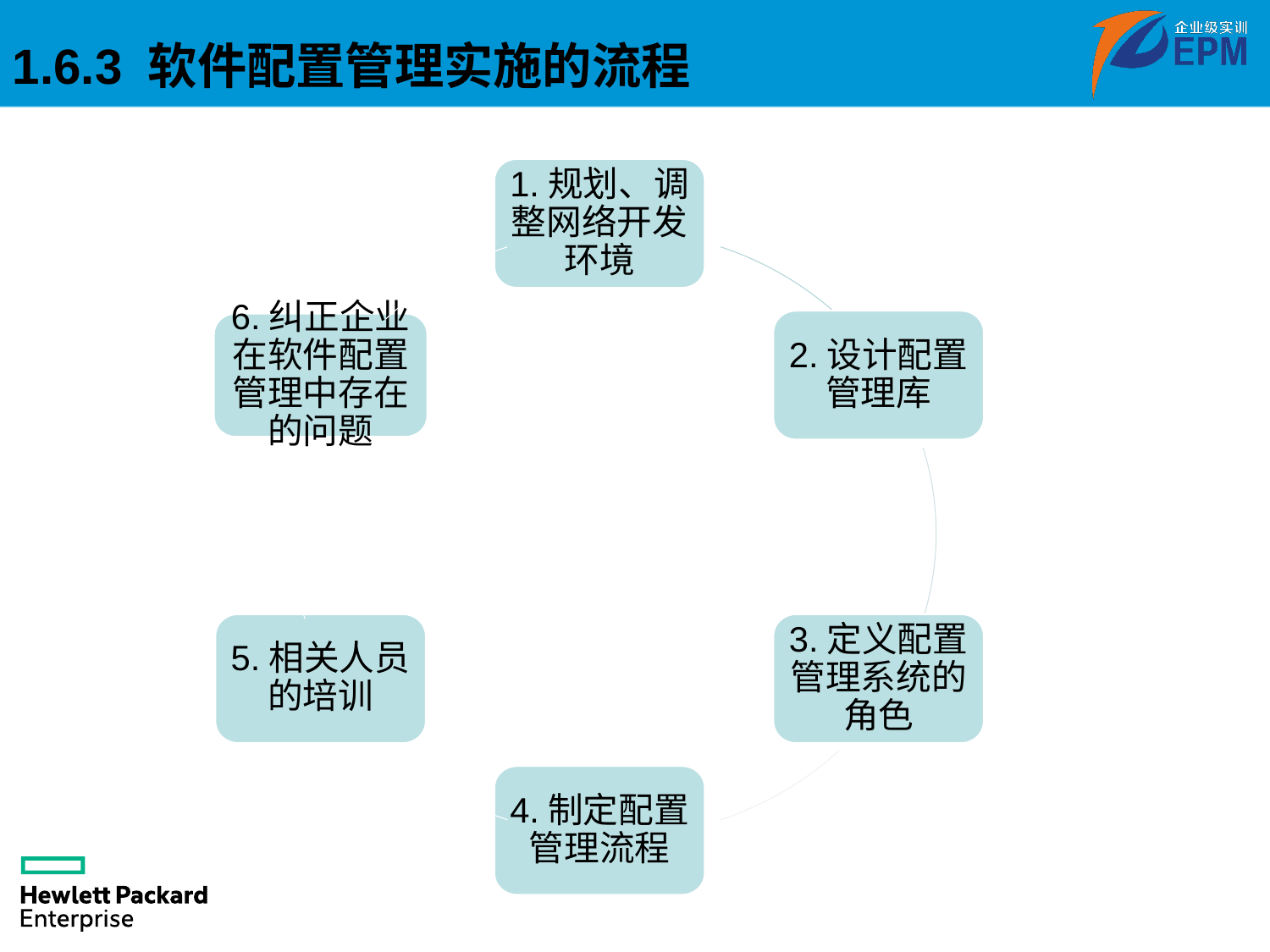

1.6.3 软件配置管理实施的流程
1.规划、调整网络开发环境

2.设计配置管理库
6.纠正企业在软件配置管理中存在的问题
5.相关人员的培训
3.定义配置管理系统的角色
4.制定配置管理流程